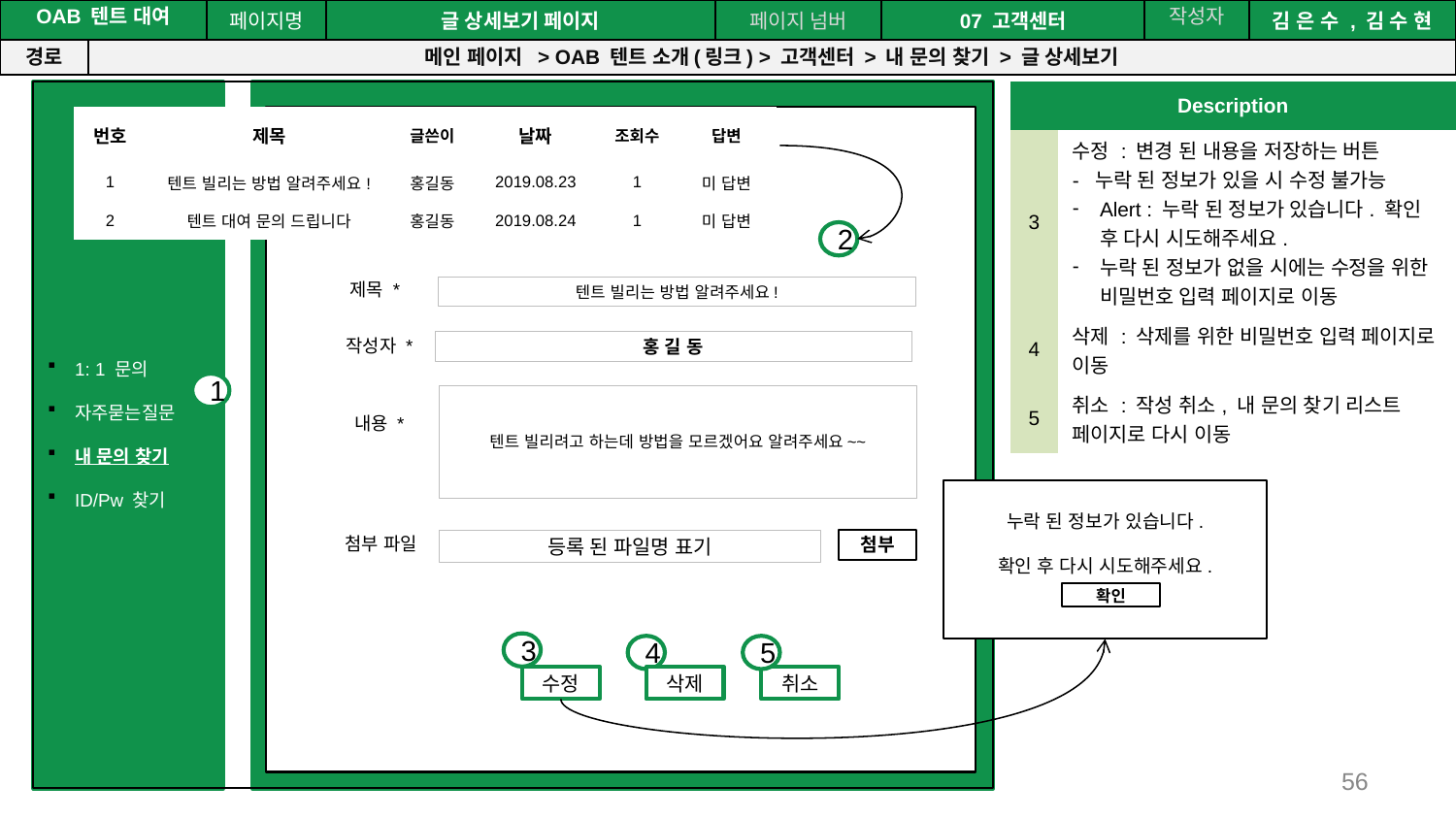

공간(오피스) 대여 시스템
| OAB 텐트 대여 |  | 페이지명 | 글 상세보기 페이지 | 페이지 넘버 | 07 고객센터 | 작성자 | 김 은 수 , 김 수 현 |
| --- | --- | --- | --- | --- | --- | --- | --- |
| 경로 | 메인 페이지 > OAB 텐트 소개(링크) > 고객센터 > 내 문의 찾기 > 글 상세보기 |  |  |  |  |  |  |
| Description |  |
| --- | --- |
| 3 | 수정 : 변경 된 내용을 저장하는 버튼 - 누락 된 정보가 있을 시 수정 불가능 Alert : 누락 된 정보가 있습니다. 확인 후 다시 시도해주세요. 누락 된 정보가 없을 시에는 수정을 위한 비밀번호 입력 페이지로 이동 |
| 4 | 삭제 : 삭제를 위한 비밀번호 입력 페이지로 이동 |
| 5 | 취소 : 작성 취소, 내 문의 찾기 리스트 페이지로 다시 이동 |

1: 1 문의
자주묻는질문
내 문의 찾기
ID/Pw 찾기

| 번호 | 제목 | 글쓴이 | 날짜 | 조회수 | 답변 |
| --- | --- | --- | --- | --- | --- |
| 1 | 텐트 빌리는 방법 알려주세요! | 홍길동 | 2019.08.23 | 1 | 미 답변 |
| 2 | 텐트 대여 문의 드립니다 | 홍길동 | 2019.08.24 | 1 | 미 답변 |
2
제목 *
텐트 빌리는 방법 알려주세요!
작성자 *
홍 길 동
텐트 빌리려고 하는데 방법을 모르겠어요 알려주세요~~
내용 *
첨부 파일
등록 된 파일명 표기
첨부
1
누락 된 정보가 있습니다.
확인 후 다시 시도해주세요.
확인
3
4
5
수정
삭제
취소
56